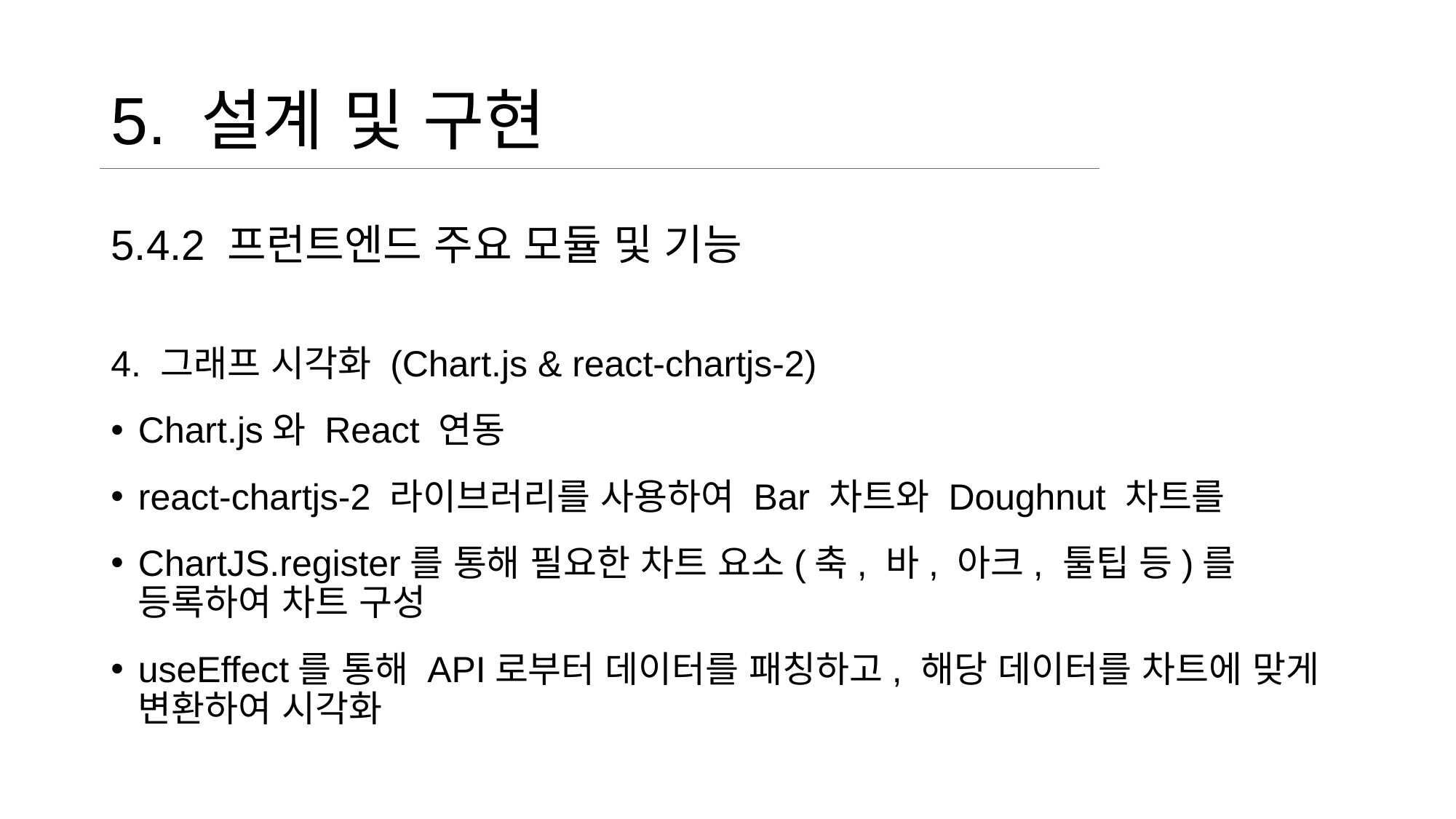

# 5. 설계 및 구현
5.4.2 프런트엔드 주요 모듈 및 기능

4. 그래프 시각화 (Chart.js & react-chartjs-2)
Chart.js와 React 연동
react-chartjs-2 라이브러리를 사용하여 Bar 차트와 Doughnut 차트를
ChartJS.register를 통해 필요한 차트 요소(축, 바, 아크, 툴팁 등)를 등록하여 차트 구성
useEffect를 통해 API로부터 데이터를 패칭하고, 해당 데이터를 차트에 맞게 변환하여 시각화